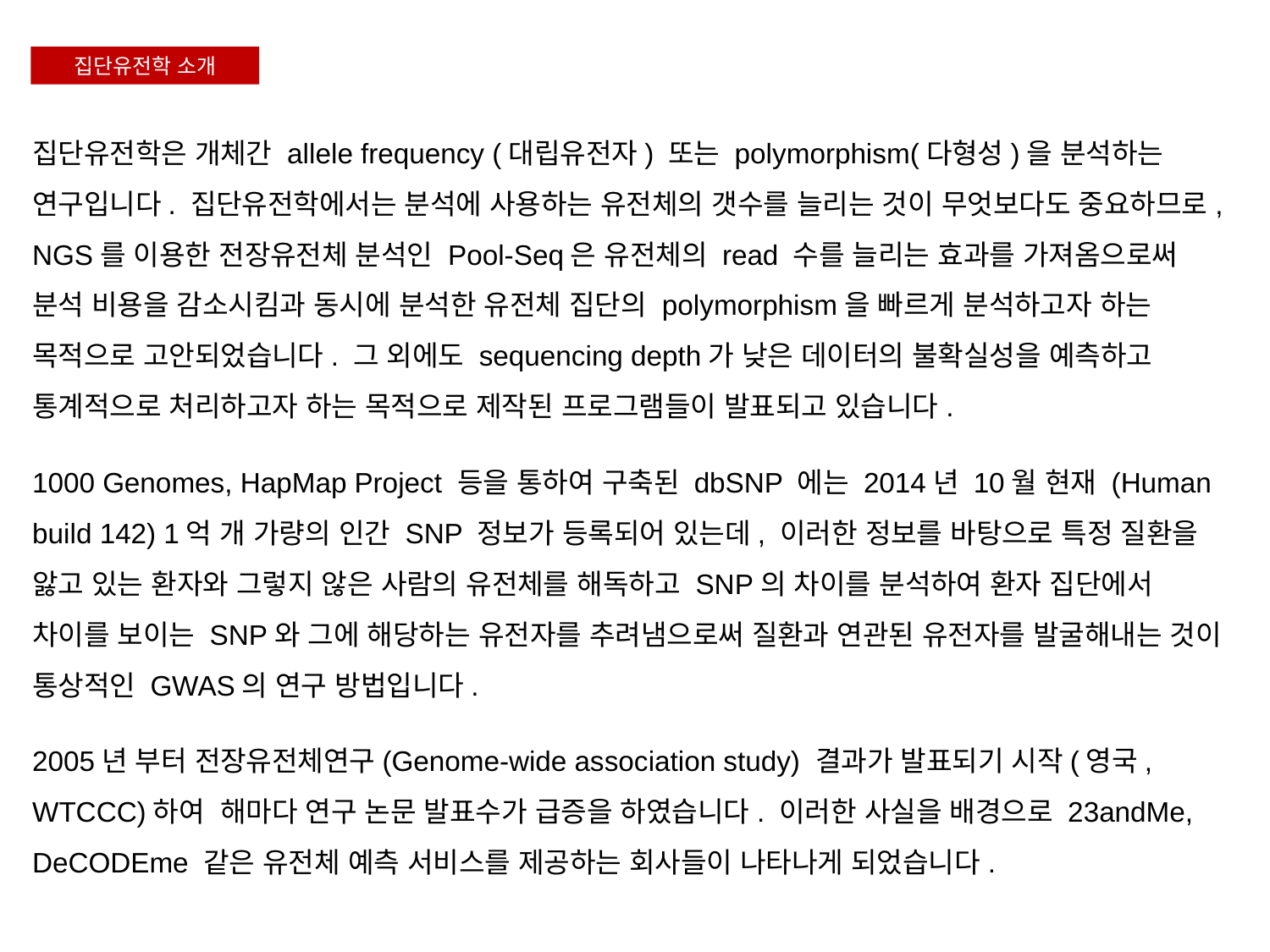

집단유전학 소개
집단유전학은 개체간 allele frequency (대립유전자) 또는 polymorphism(다형성)을 분석하는 연구입니다. 집단유전학에서는 분석에 사용하는 유전체의 갯수를 늘리는 것이 무엇보다도 중요하므로, NGS를 이용한 전장유전체 분석인 Pool-Seq은 유전체의 read 수를 늘리는 효과를 가져옴으로써 분석 비용을 감소시킴과 동시에 분석한 유전체 집단의 polymorphism을 빠르게 분석하고자 하는 목적으로 고안되었습니다. 그 외에도 sequencing depth가 낮은 데이터의 불확실성을 예측하고 통계적으로 처리하고자 하는 목적으로 제작된 프로그램들이 발표되고 있습니다.

1000 Genomes, HapMap Project 등을 통하여 구축된 dbSNP 에는 2014년 10월 현재 (Human build 142) 1억 개 가량의 인간 SNP 정보가 등록되어 있는데, 이러한 정보를 바탕으로 특정 질환을 앓고 있는 환자와 그렇지 않은 사람의 유전체를 해독하고 SNP의 차이를 분석하여 환자 집단에서 차이를 보이는 SNP와 그에 해당하는 유전자를 추려냄으로써 질환과 연관된 유전자를 발굴해내는 것이 통상적인 GWAS의 연구 방법입니다.

2005년 부터 전장유전체연구(Genome-wide association study) 결과가 발표되기 시작(영국, WTCCC)하여  해마다 연구 논문 발표수가 급증을 하였습니다. 이러한 사실을 배경으로 23andMe, DeCODEme 같은 유전체 예측 서비스를 제공하는 회사들이 나타나게 되었습니다.